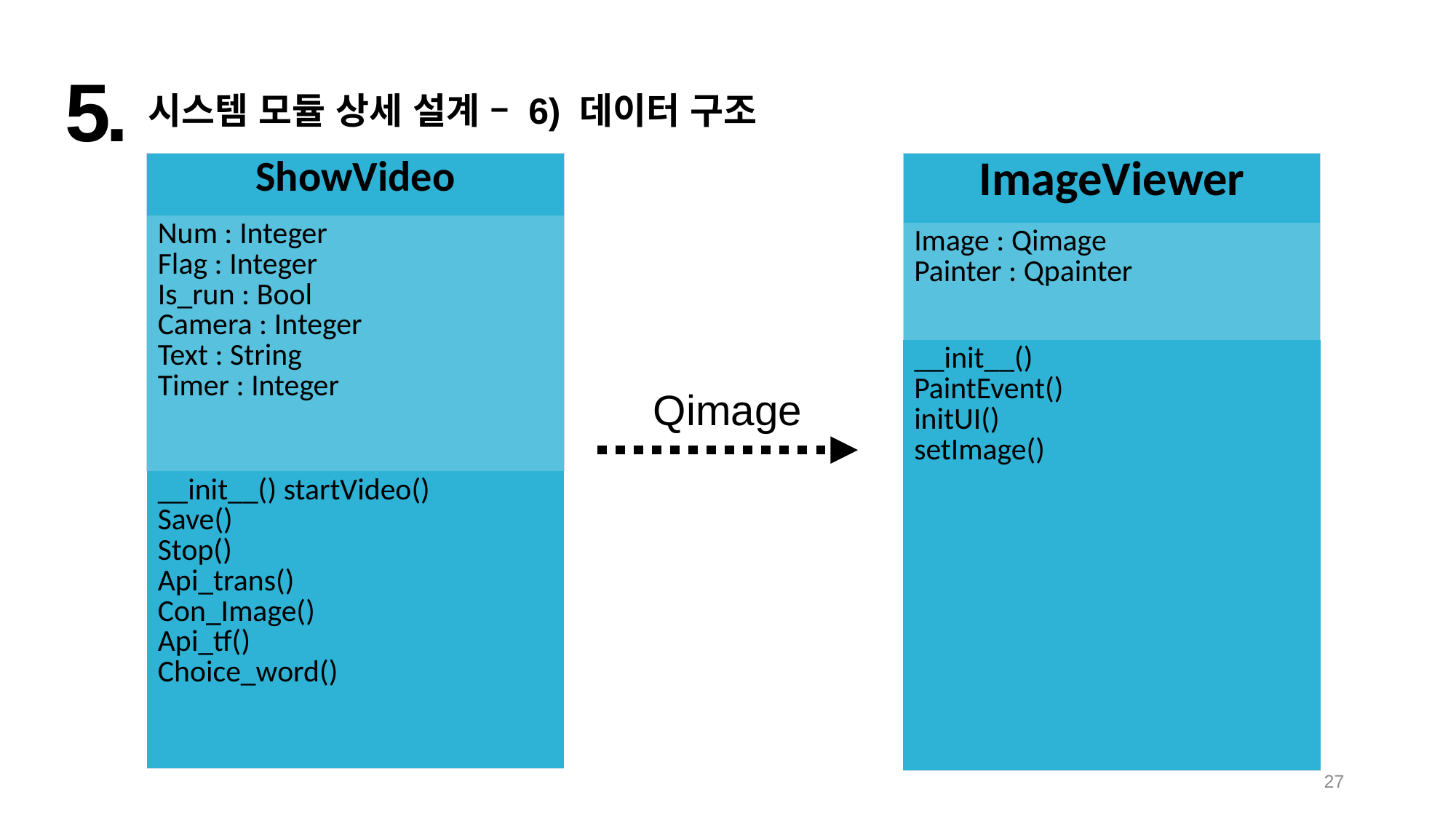

5.
시스템 모듈 상세 설계 – 6) 데이터 구조
| ShowVideo |
| --- |
| Num : Integer Flag : Integer Is\_run : Bool Camera : Integer Text : String Timer : Integer |
| \_\_init\_\_() startVideo() Save() Stop() Api\_trans() Con\_Image() Api\_tf() Choice\_word() |
| ImageViewer |
| --- |
| Image : Qimage Painter : Qpainter |
| \_\_init\_\_() PaintEvent() initUI() setImage() |
Qimage
27